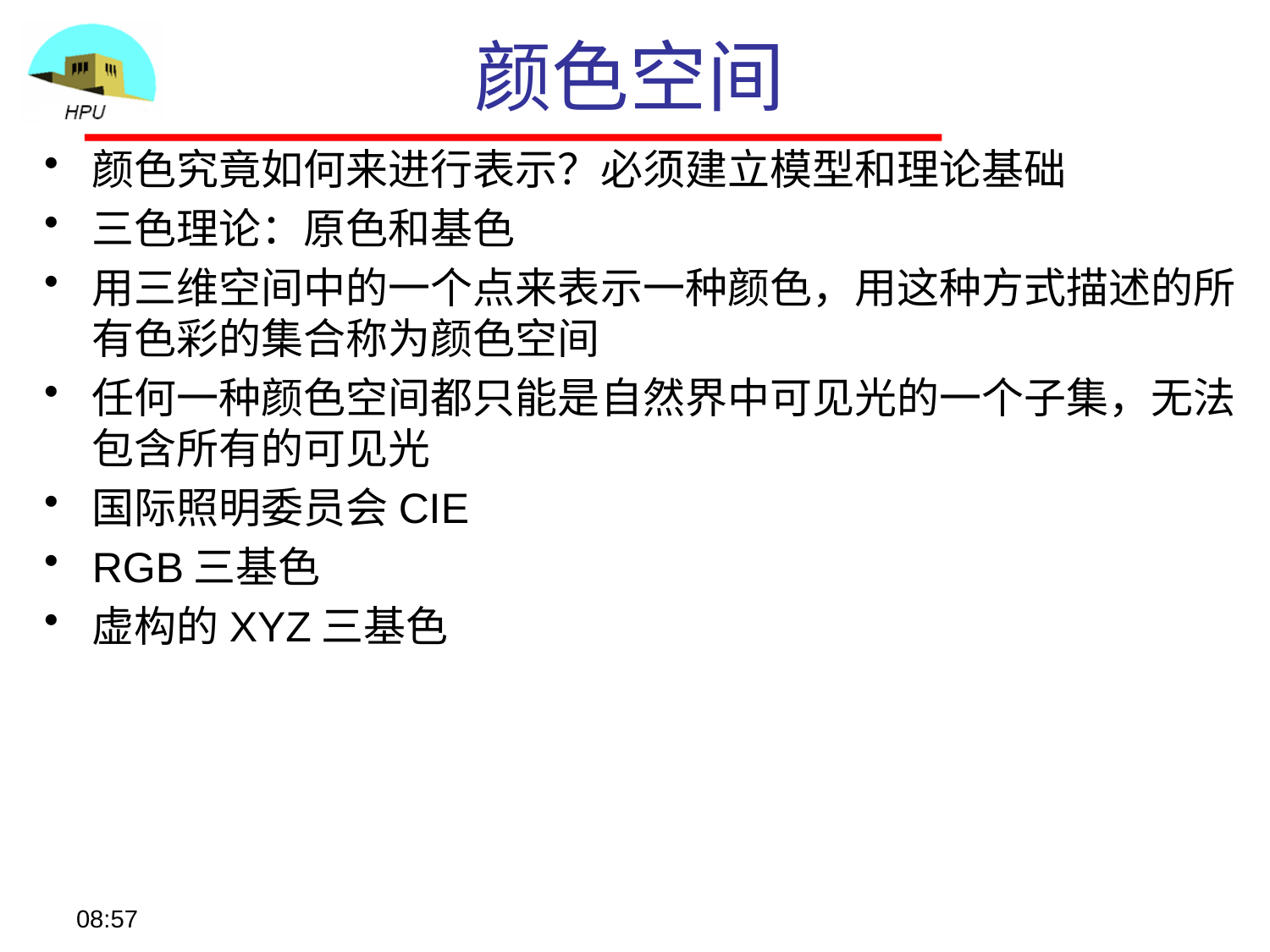

# 颜色空间
颜色究竟如何来进行表示？必须建立模型和理论基础
三色理论：原色和基色
用三维空间中的一个点来表示一种颜色，用这种方式描述的所有色彩的集合称为颜色空间
任何一种颜色空间都只能是自然界中可见光的一个子集，无法包含所有的可见光
国际照明委员会CIE
RGB三基色
虚构的XYZ三基色
08:57